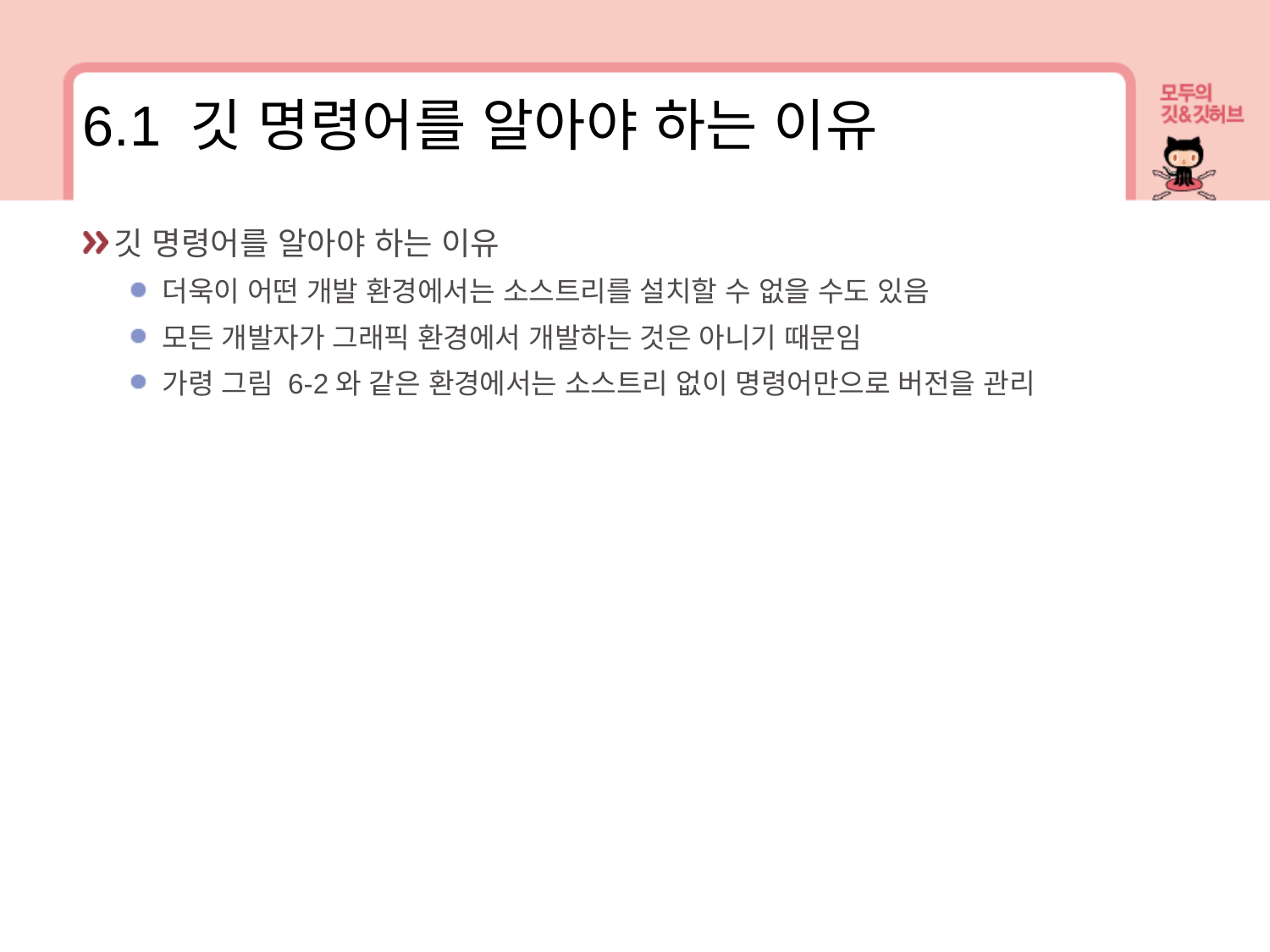

6.1 깃 명령어를 알아야 하는 이유
깃 명령어를 알아야 하는 이유
더욱이 어떤 개발 환경에서는 소스트리를 설치할 수 없을 수도 있음
모든 개발자가 그래픽 환경에서 개발하는 것은 아니기 때문임
가령 그림 6-2와 같은 환경에서는 소스트리 없이 명령어만으로 버전을 관리